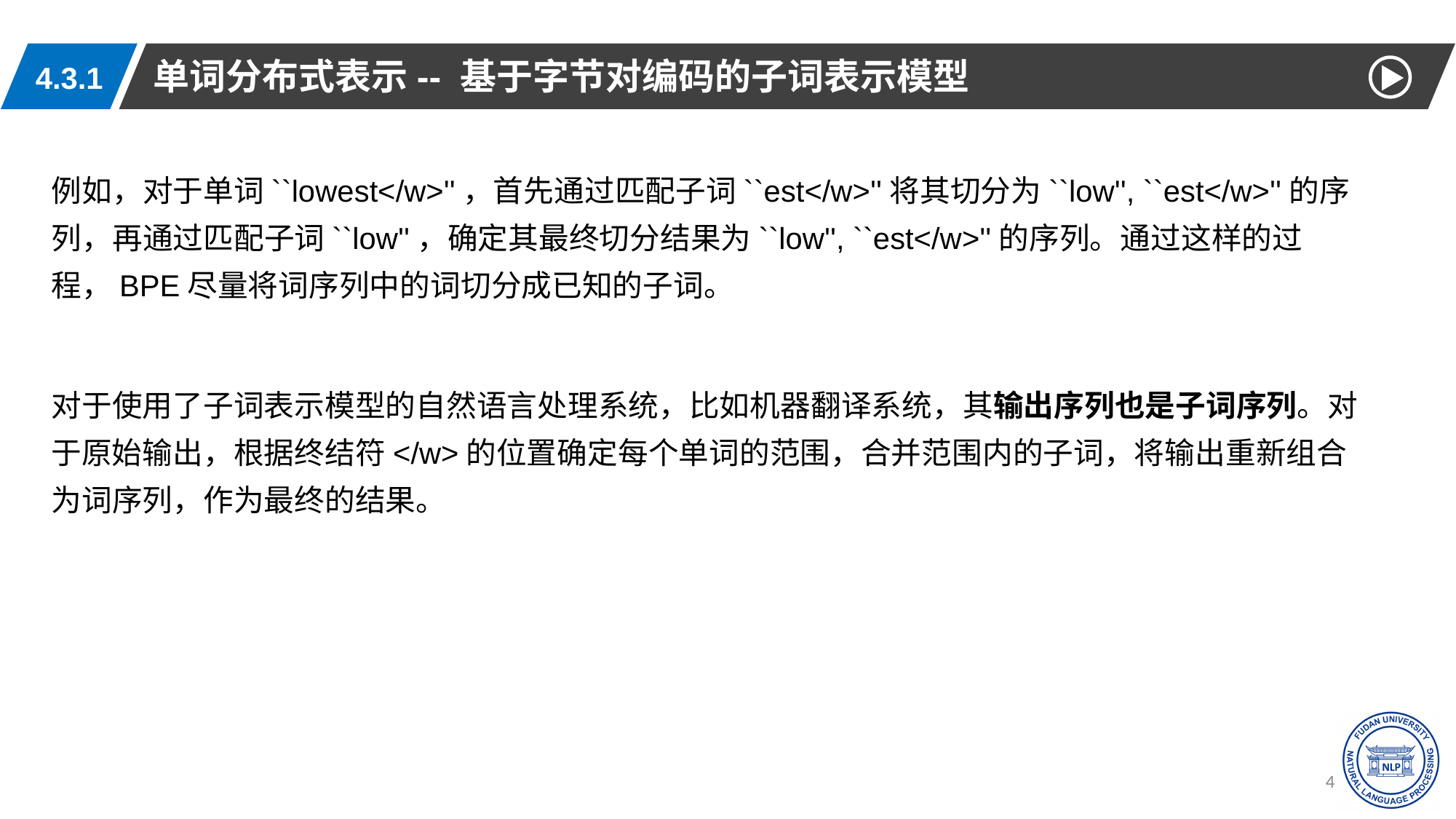

单词分布式表示-- 基于字节对编码的子词表示模型
4.3.1

例如，对于单词``lowest</w>''，首先通过匹配子词``est</w>''将其切分为``low'', ``est</w>''的序列，再通过匹配子词``low''，确定其最终切分结果为``low'', ``est</w>''的序列。通过这样的过程，BPE尽量将词序列中的词切分成已知的子词。
对于使用了子词表示模型的自然语言处理系统，比如机器翻译系统，其输出序列也是子词序列。对于原始输出，根据终结符</w>的位置确定每个单词的范围，合并范围内的子词，将输出重新组合为词序列，作为最终的结果。
46